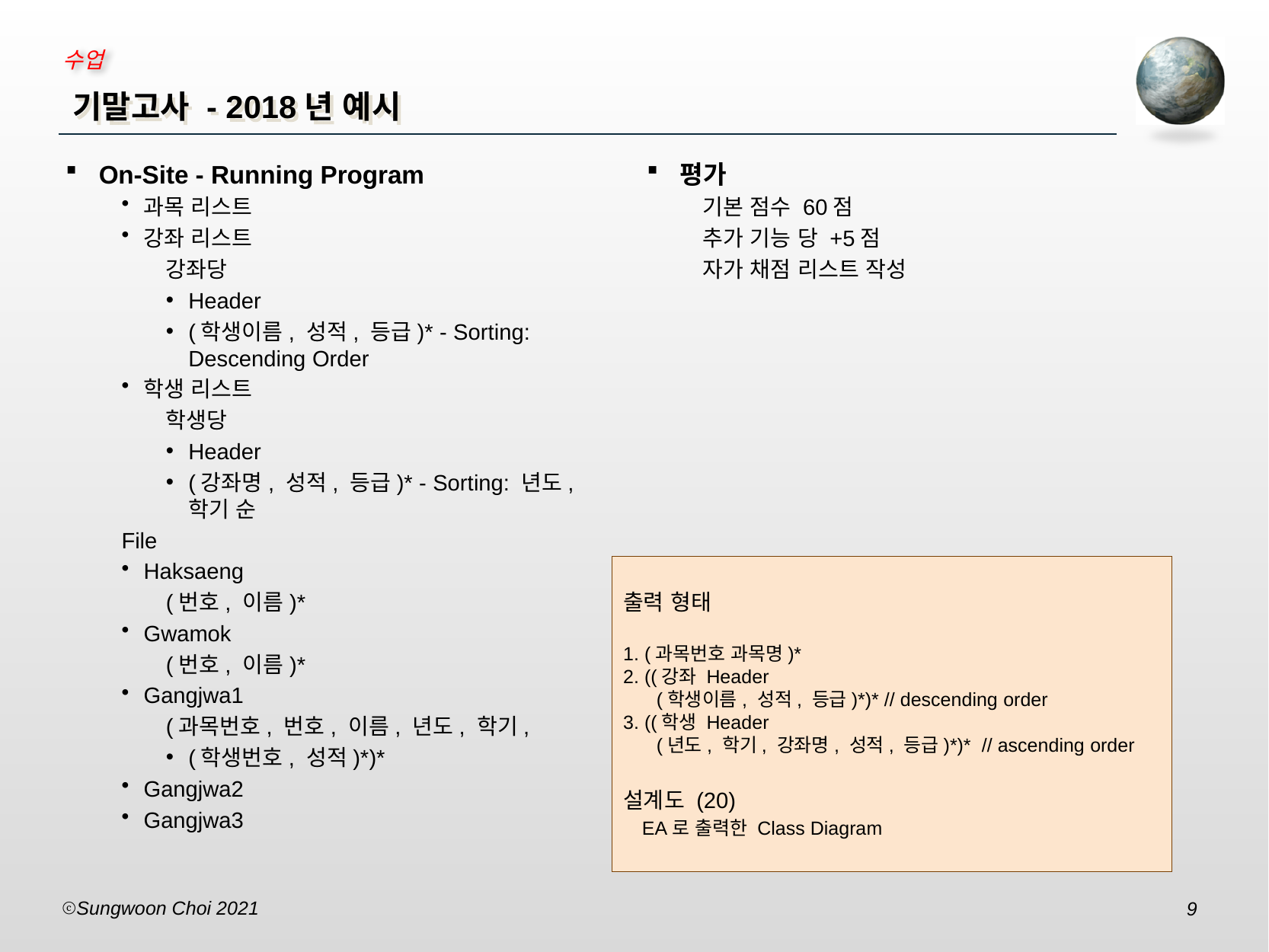

# 기말고사 - 2018년 예시
On-Site - Running Program
과목 리스트
강좌 리스트
강좌당
Header
(학생이름, 성적, 등급)* - Sorting: Descending Order
학생 리스트
학생당
Header
(강좌명, 성적, 등급)* - Sorting: 년도, 학기 순
File
Haksaeng
(번호, 이름)*
Gwamok
(번호, 이름)*
Gangjwa1
(과목번호, 번호, 이름, 년도, 학기,
(학생번호, 성적)*)*
Gangjwa2
Gangjwa3

평가
기본 점수 60점
추가 기능 당 +5점
자가 채점 리스트 작성
출력 형태

1. (과목번호 과목명)*
2. ((강좌 Header
(학생이름, 성적, 등급)*)* // descending order
3. ((학생 Header
(년도, 학기, 강좌명, 성적, 등급)*)*  // ascending order

설계도 (20)
   EA로 출력한 Class Diagram
Sungwoon Choi 2021
9